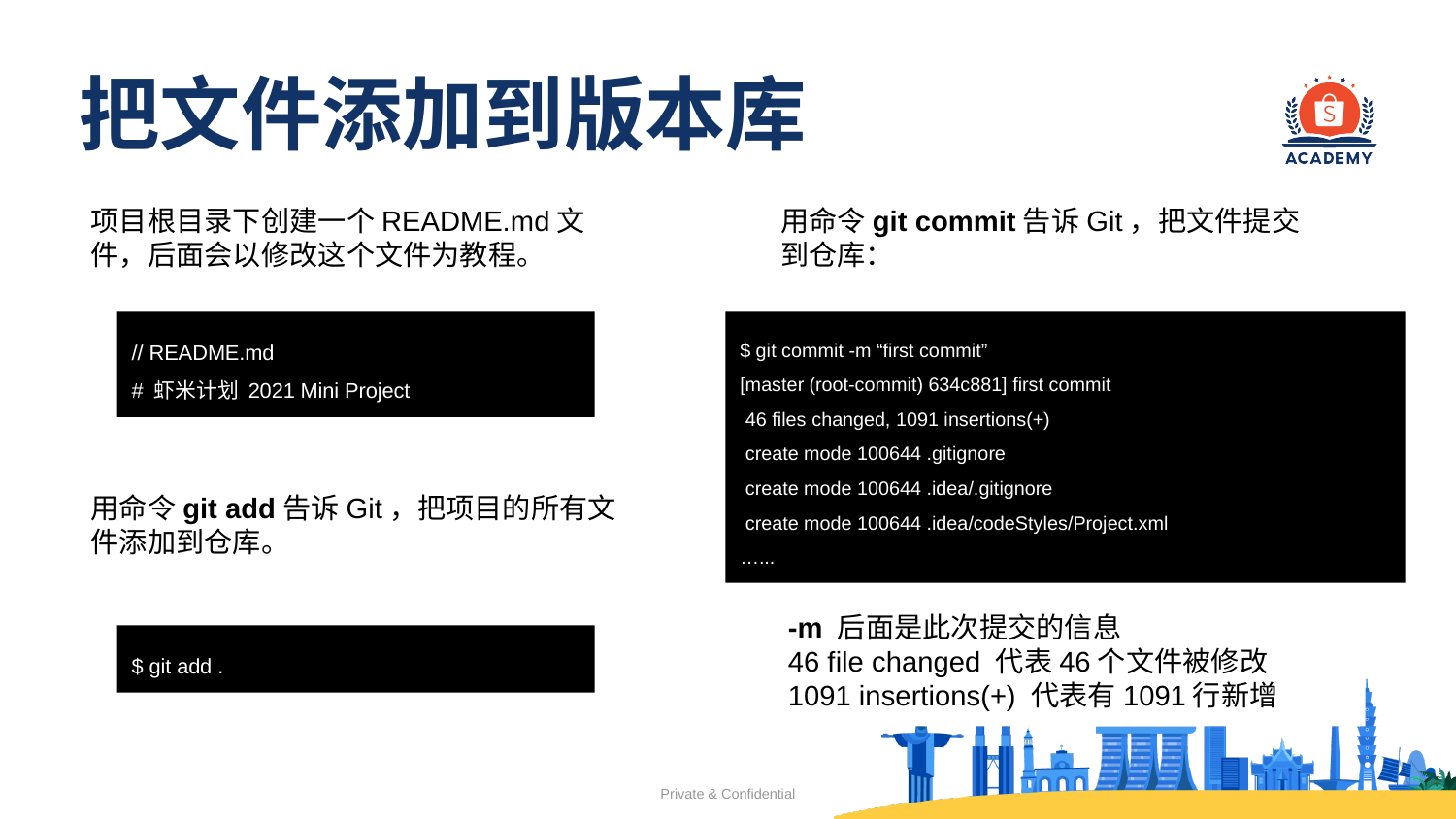

# 把文件添加到版本库
项目根目录下创建一个README.md文件，后面会以修改这个文件为教程。
用命令git commit告诉Git，把文件提交到仓库：
// README.md
# 虾米计划 2021 Mini Project
$ git commit -m “first commit”
[master (root-commit) 634c881] first commit
 46 files changed, 1091 insertions(+)
 create mode 100644 .gitignore
 create mode 100644 .idea/.gitignore
 create mode 100644 .idea/codeStyles/Project.xml
…...
用命令git add告诉Git，把项目的所有文件添加到仓库。
-m 后面是此次提交的信息
46 file changed 代表46个文件被修改
1091 insertions(+) 代表有1091行新增
$ git add .